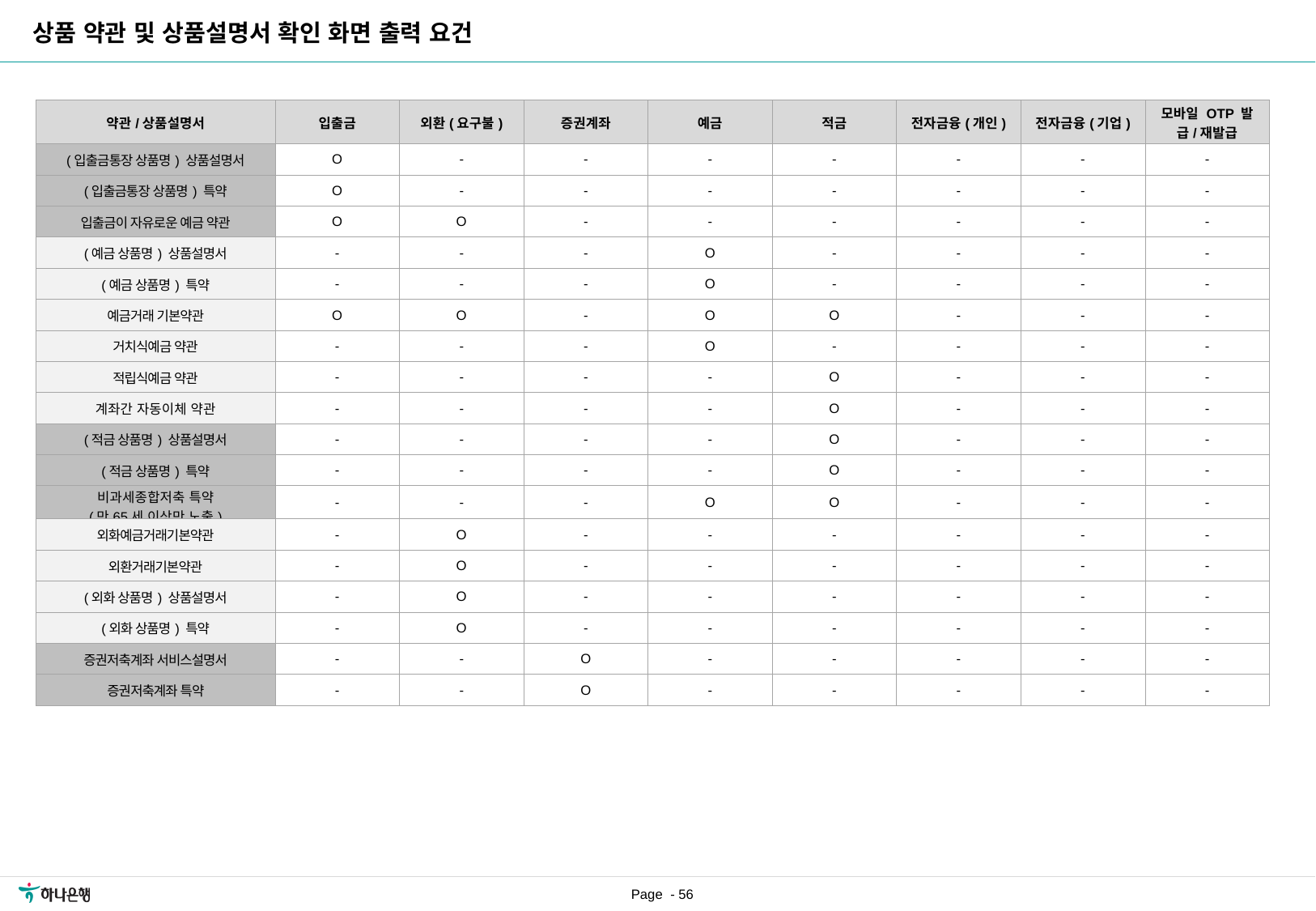

상품 약관 및 상품설명서 확인 화면 출력 요건
| 약관/상품설명서 | 입출금 | 외환(요구불) | 증권계좌 | 예금 | 적금 | 전자금융(개인) | 전자금융(기업) | 모바일 OTP 발급/재발급 |
| --- | --- | --- | --- | --- | --- | --- | --- | --- |
| (입출금통장 상품명) 상품설명서 | O | - | - | - | - | - | - | - |
| (입출금통장 상품명) 특약 | O | - | - | - | - | - | - | - |
| 입출금이 자유로운 예금 약관 | O | O | - | - | - | - | - | - |
| (예금 상품명) 상품설명서 | - | - | - | O | - | - | - | - |
| (예금 상품명) 특약 | - | - | - | O | - | - | - | - |
| 예금거래 기본약관 | O | O | - | O | O | - | - | - |
| 거치식예금 약관 | - | - | - | O | - | - | - | - |
| 적립식예금 약관 | - | - | - | - | O | - | - | - |
| 계좌간 자동이체 약관 | - | - | - | - | O | - | - | - |
| (적금 상품명) 상품설명서 | - | - | - | - | O | - | - | - |
| (적금 상품명) 특약 | - | - | - | - | O | - | - | - |
| 비과세종합저축 특약 (만65세 이상만 노출) | - | - | - | O | O | - | - | - |
| 외화예금거래기본약관 | - | O | - | - | - | - | - | - |
| 외환거래기본약관 | - | O | - | - | - | - | - | - |
| (외화 상품명) 상품설명서 | - | O | - | - | - | - | - | - |
| (외화 상품명) 특약 | - | O | - | - | - | - | - | - |
| 증권저축계좌 서비스설명서 | - | - | O | - | - | - | - | - |
| 증권저축계좌 특약 | - | - | O | - | - | - | - | - |